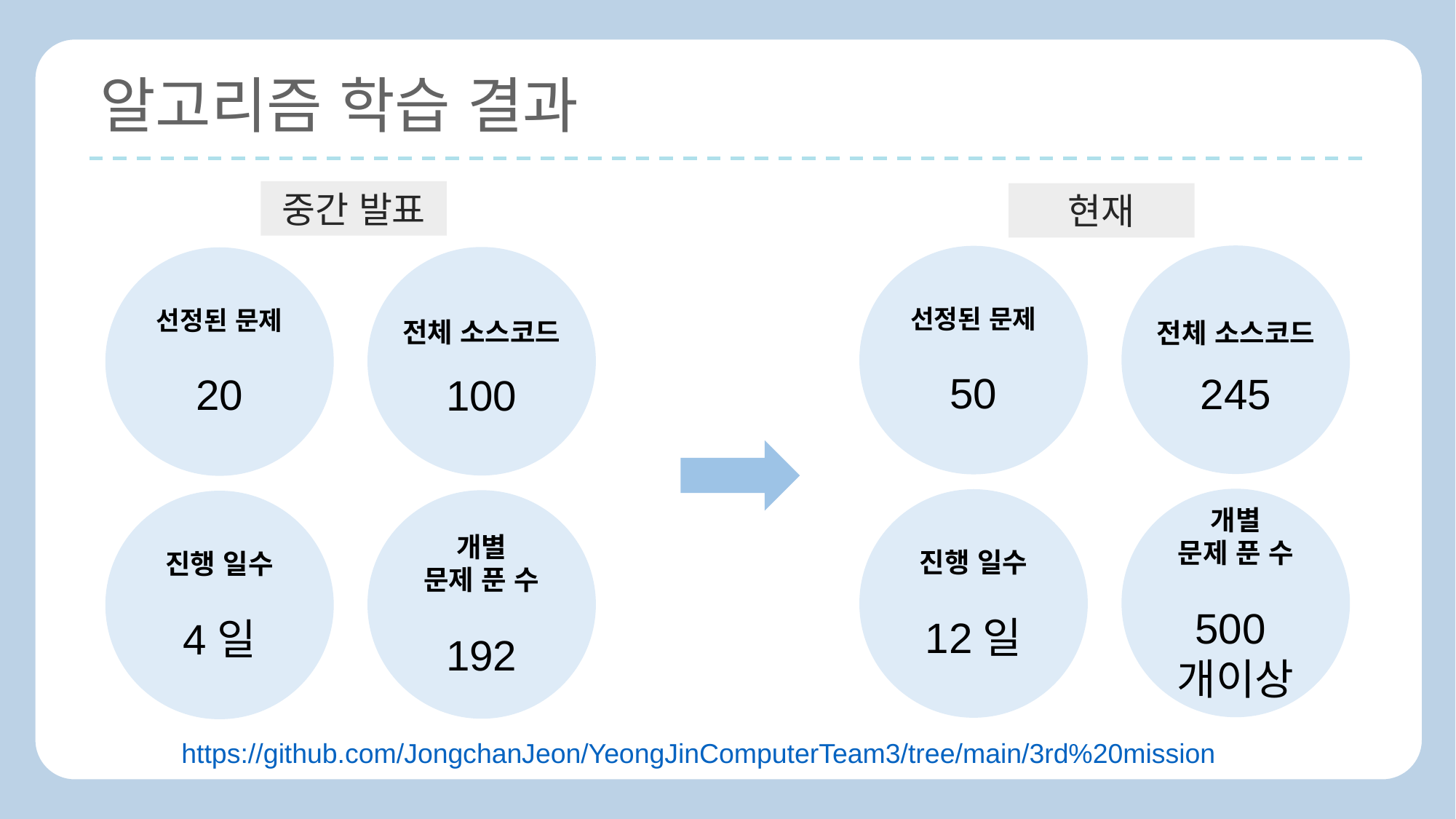

알고리즘 학습 결과
중간 발표
현재

245
선정된 문제

50

100
선정된 문제

20
전체 소스코드
전체 소스코드

개별
문제 푼 수

500개이상
진행 일수

12일
개별
문제 푼 수

192
진행 일수

4일
https://github.com/JongchanJeon/YeongJinComputerTeam3/tree/main/3rd%20mission